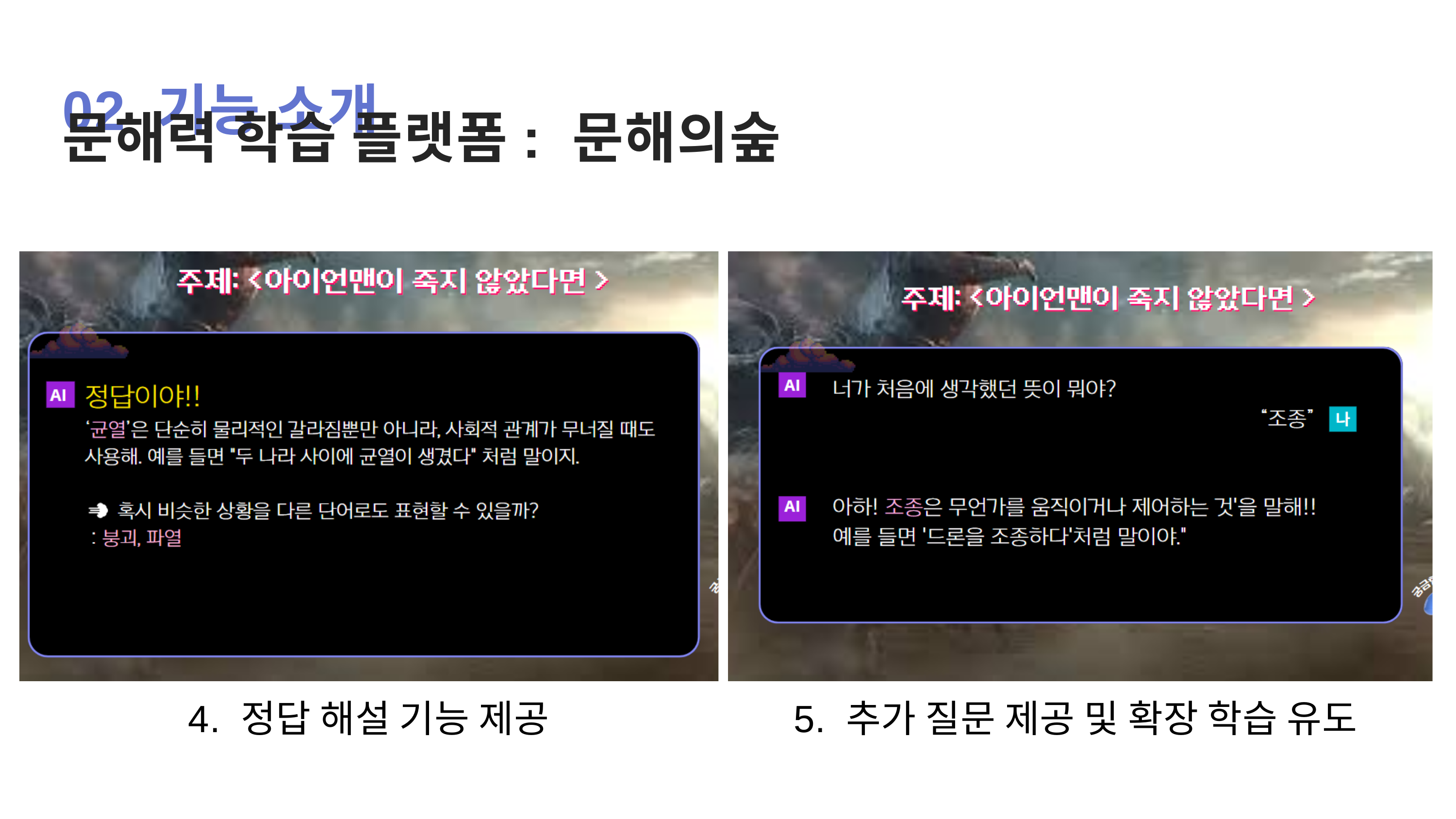

02 기능 소개
문해력 학습 플랫폼: 문해의숲

4. 정답 해설 기능 제공
5. 추가 질문 제공 및 확장 학습 유도